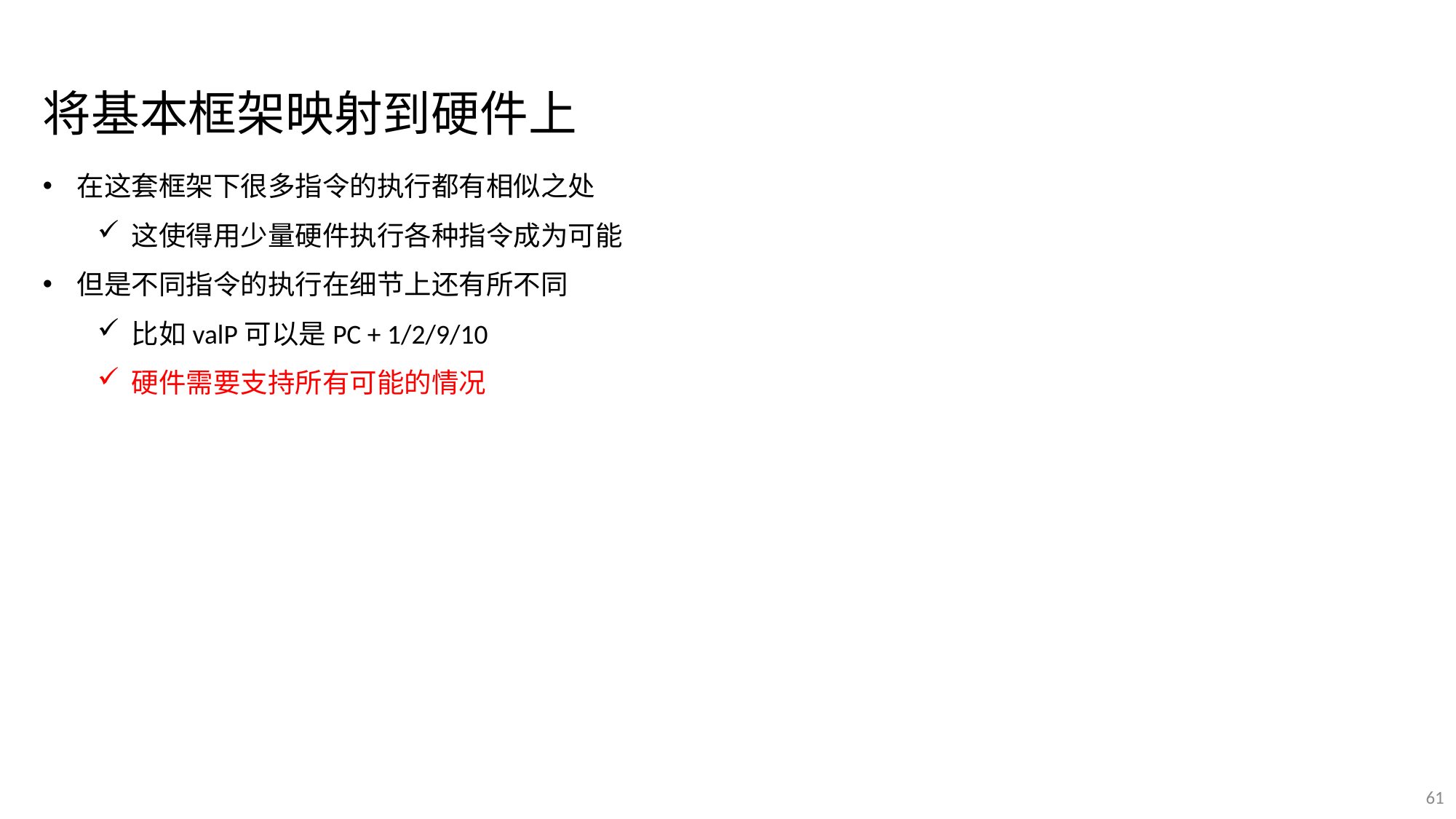

将基本框架映射到硬件上
在这套框架下很多指令的执行都有相似之处
这使得用少量硬件执行各种指令成为可能
但是不同指令的执行在细节上还有所不同
比如valP可以是PC + 1/2/9/10
硬件需要支持所有可能的情况
61